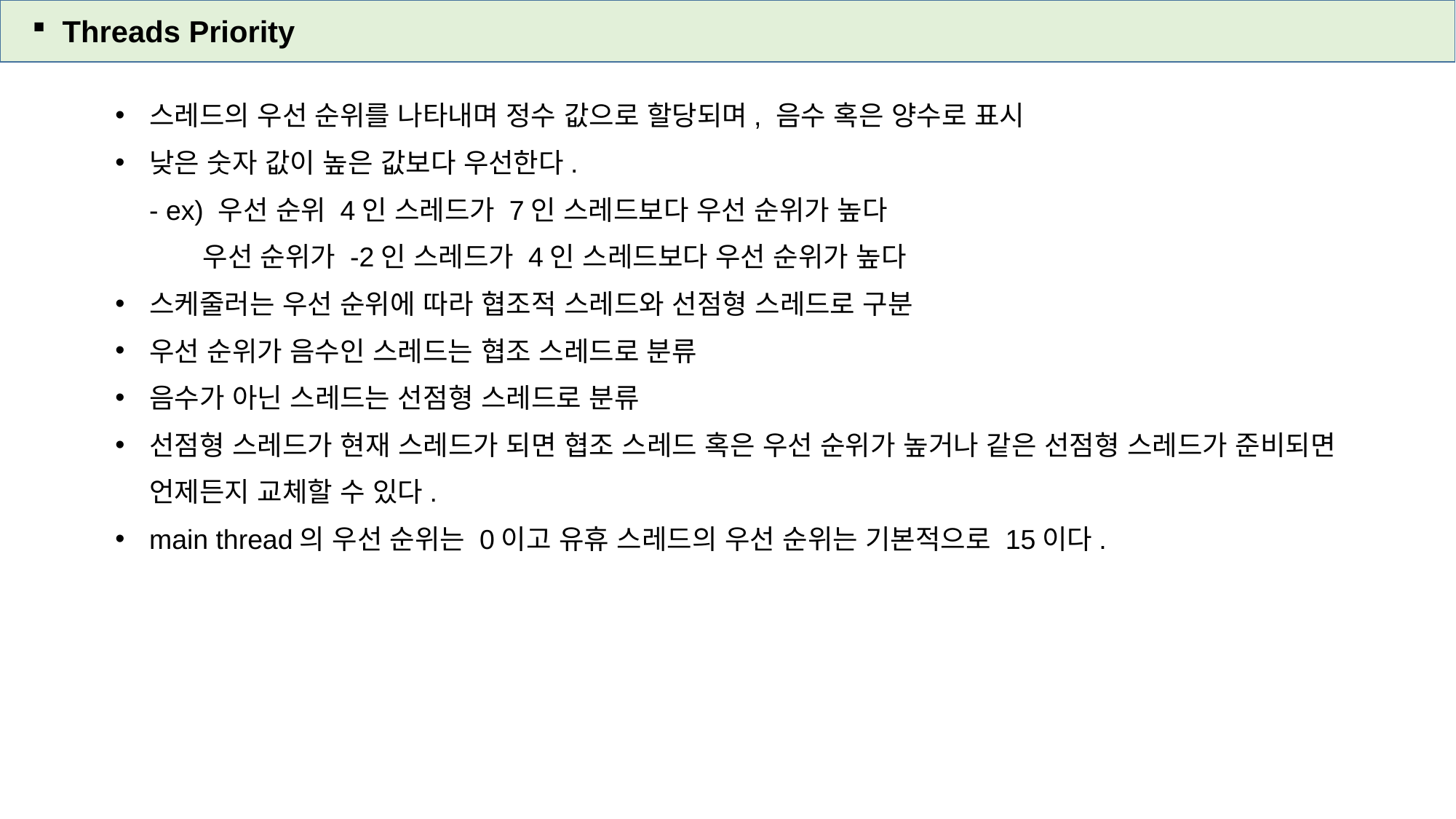

Threads Priority

스레드의 우선 순위를 나타내며 정수 값으로 할당되며, 음수 혹은 양수로 표시
낮은 숫자 값이 높은 값보다 우선한다.
- ex) 우선 순위 4인 스레드가 7인 스레드보다 우선 순위가 높다
       우선 순위가 -2인 스레드가 4인 스레드보다 우선 순위가 높다
스케줄러는 우선 순위에 따라 협조적 스레드와 선점형 스레드로 구분
우선 순위가 음수인 스레드는 협조 스레드로 분류
음수가 아닌 스레드는 선점형 스레드로 분류
선점형 스레드가 현재 스레드가 되면 협조 스레드 혹은 우선 순위가 높거나 같은 선점형 스레드가 준비되면
언제든지 교체할 수 있다.
main thread의 우선 순위는 0이고 유휴 스레드의 우선 순위는 기본적으로 15이다.